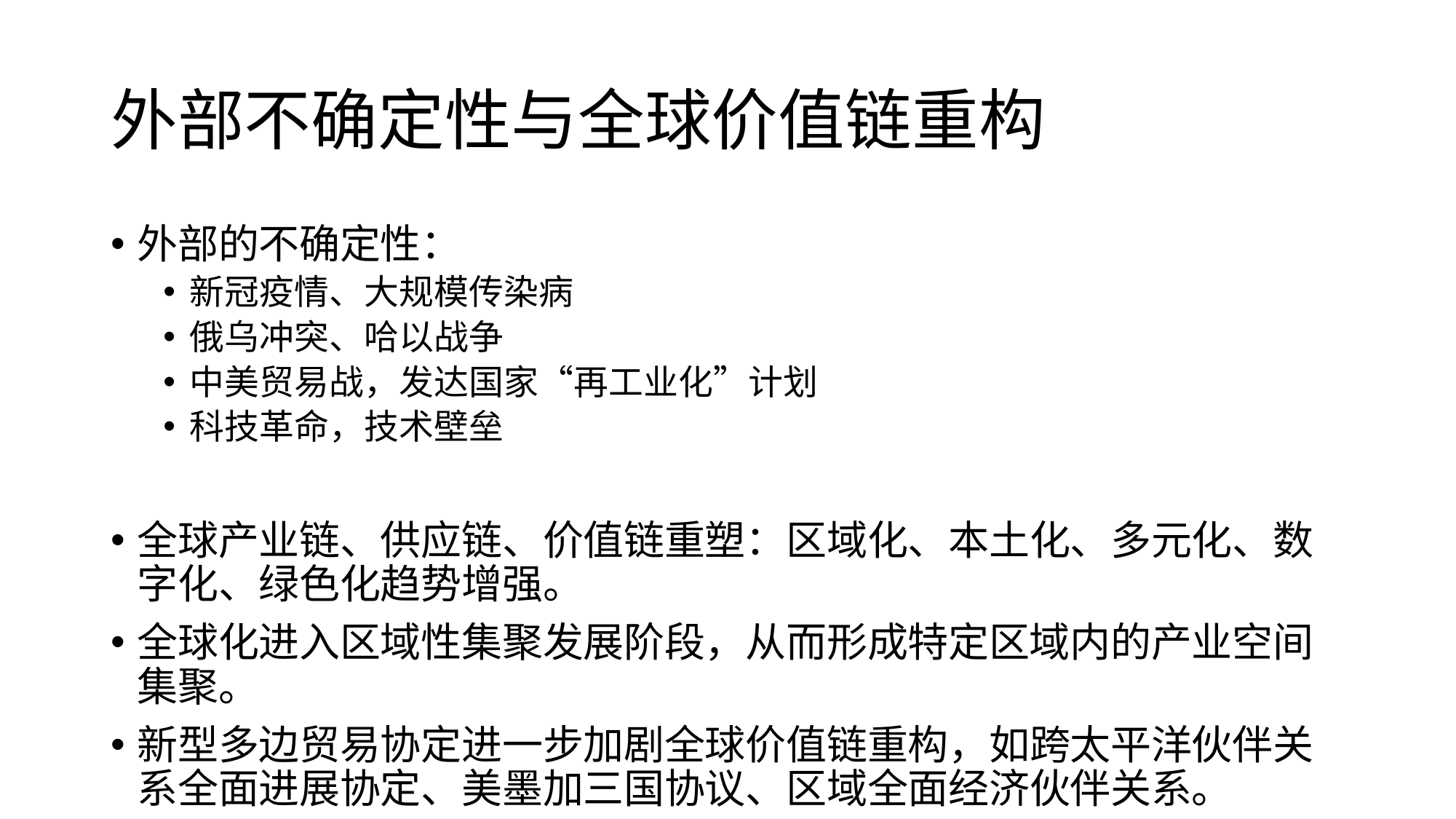

# 外部不确定性与全球价值链重构
外部的不确定性：
新冠疫情、大规模传染病
俄乌冲突、哈以战争
中美贸易战，发达国家“再工业化”计划
科技革命，技术壁垒

全球产业链、供应链、价值链重塑：区域化、本土化、多元化、数字化、绿色化趋势增强。
全球化进入区域性集聚发展阶段，从而形成特定区域内的产业空间集聚。
新型多边贸易协定进一步加剧全球价值链重构，如跨太平洋伙伴关系全面进展协定、美墨加三国协议、区域全面经济伙伴关系。